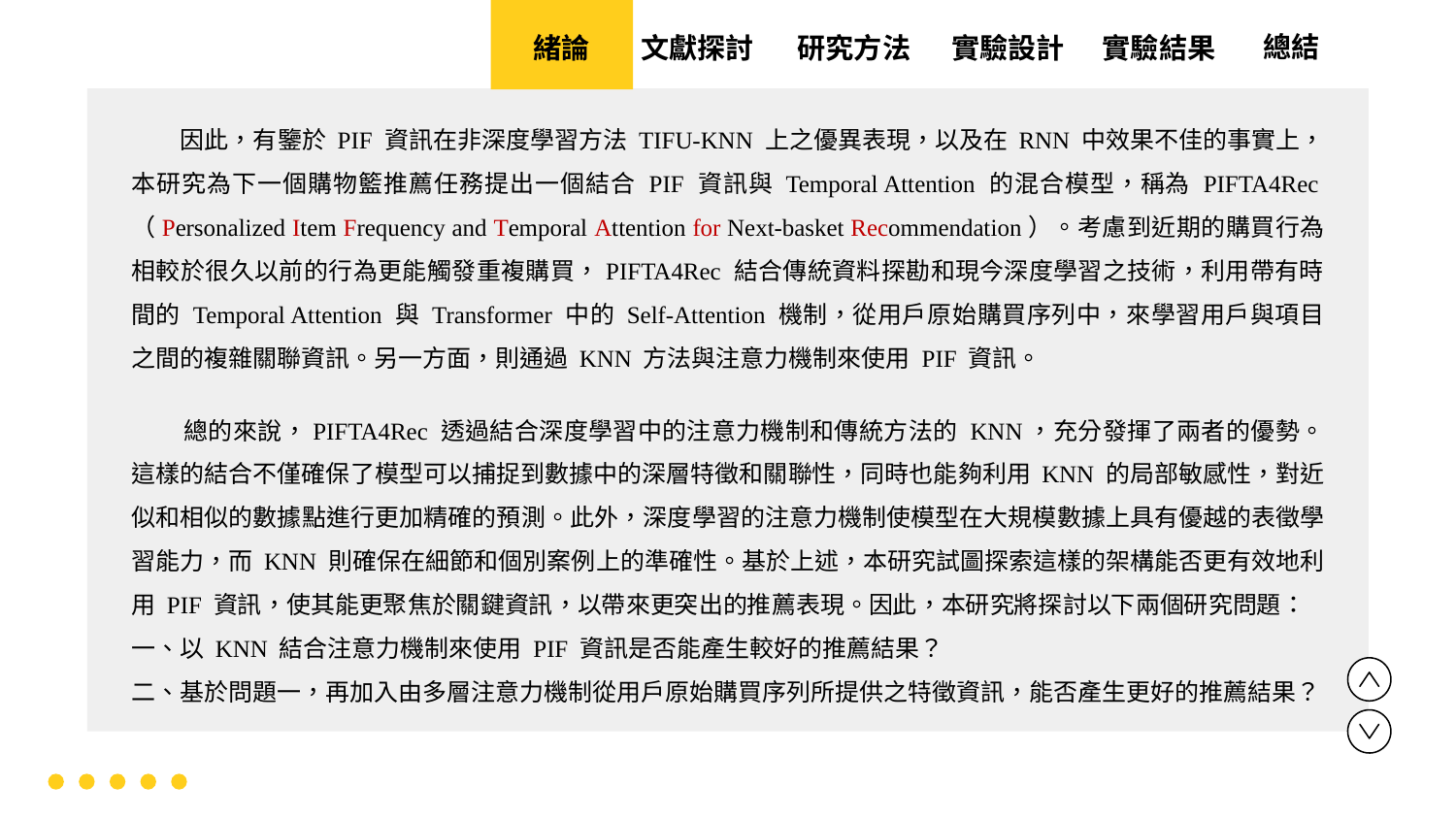

實驗設計
實驗結果
文獻探討
總結
緒論
研究方法
        因此，有鑒於 PIF 資訊在非深度學習方法 TIFU-KNN 上之優異表現，以及在 RNN 中效果不佳的事實上，本研究為下一個購物籃推薦任務提出一個結合 PIF 資訊與 Temporal Attention 的混合模型，稱為 PIFTA4Rec（Personalized Item Frequency and Temporal Attention for Next-basket Recommendation）。考慮到近期的購買行為相較於很久以前的行為更能觸發重複購買，PIFTA4Rec 結合傳統資料探勘和現今深度學習之技術，利用帶有時間的 Temporal Attention 與 Transformer 中的 Self-Attention 機制，從用戶原始購買序列中，來學習用戶與項目之間的複雜關聯資訊。另一方面，則通過 KNN 方法與注意力機制來使用 PIF 資訊。

        總的來說，PIFTA4Rec 透過結合深度學習中的注意力機制和傳統方法的 KNN，充分發揮了兩者的優勢。這樣的結合不僅確保了模型可以捕捉到數據中的深層特徵和關聯性，同時也能夠利用 KNN 的局部敏感性，對近似和相似的數據點進行更加精確的預測。此外，深度學習的注意力機制使模型在大規模數據上具有優越的表徵學習能力，而 KNN 則確保在細節和個別案例上的準確性。基於上述，本研究試圖探索這樣的架構能否更有效地利用 PIF 資訊，使其能更聚焦於關鍵資訊，以帶來更突出的推薦表現。因此，本研究將探討以下兩個研究問題：
一、以 KNN 結合注意力機制來使用 PIF 資訊是否能產生較好的推薦結果？
二、基於問題一，再加入由多層注意力機制從用戶原始購買序列所提供之特徵資訊，能否產生更好的推薦結果？